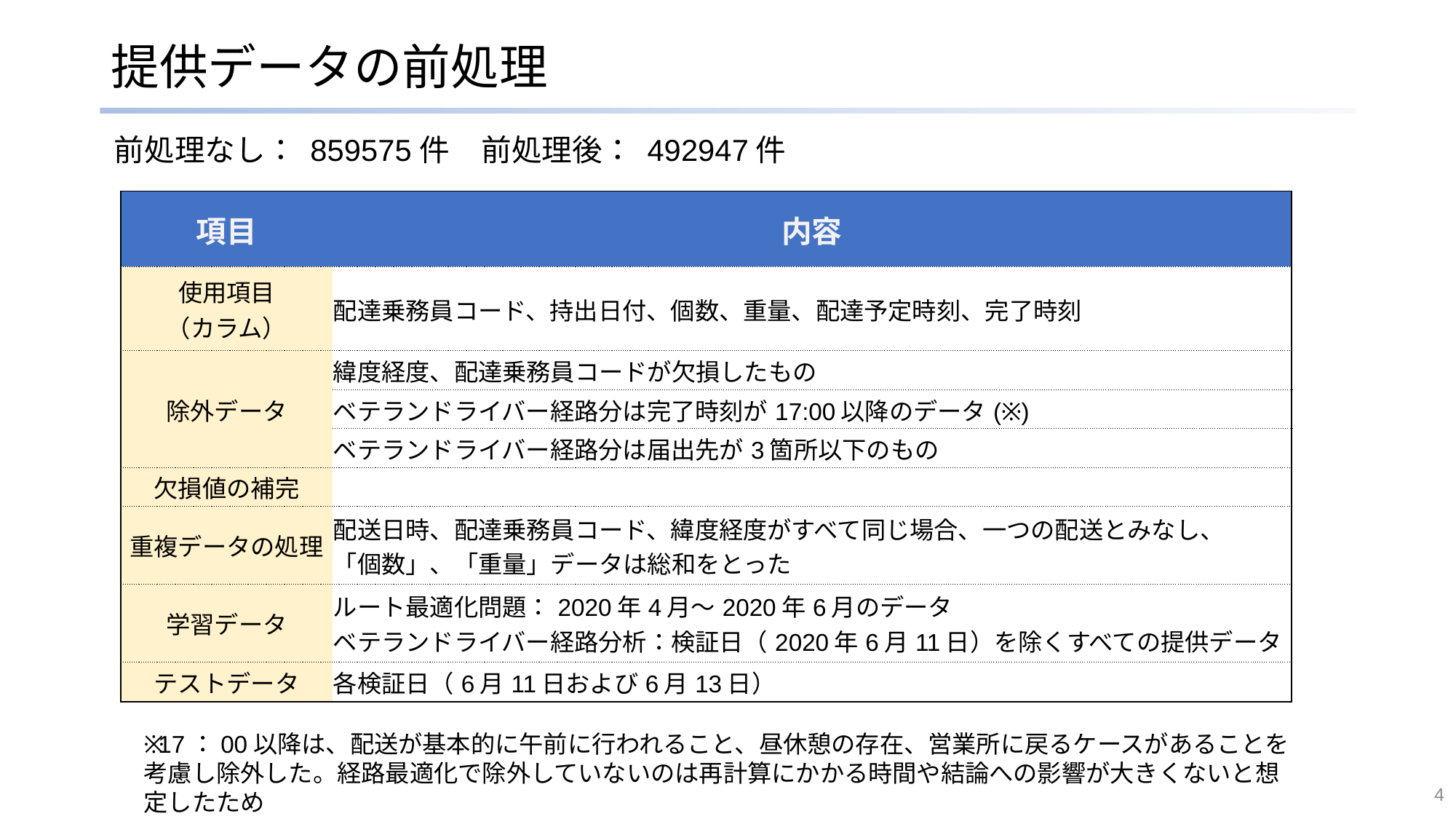

# 提供データの前処理
前処理なし： 859575件
前処理後： 492947件
| 項目 | 内容 |
| --- | --- |
| 使用項目 （カラム） | 配達乗務員コード、持出日付、個数、重量、配達予定時刻、完了時刻 |
| 除外データ | 緯度経度、配達乗務員コードが欠損したもの |
|  | ベテランドライバー経路分は完了時刻が17:00以降のデータ(※) |
|  | ベテランドライバー経路分は届出先が3箇所以下のもの |
| 欠損値の補完 |  |
| 重複データの処理 | 配送日時、配達乗務員コード、緯度経度がすべて同じ場合、一つの配送とみなし、 「個数」、「重量」データは総和をとった |
| 学習データ | ルート最適化問題：2020年4月～2020年6月のデータ ベテランドライバー経路分析：検証日（2020年6月11日）を除くすべての提供データ |
| テストデータ | 各検証日（6月11日および6月13日） |
※17：00以降は、配送が基本的に午前に行われること、昼休憩の存在、営業所に戻るケースがあることを考慮し除外した。経路最適化で除外していないのは再計算にかかる時間や結論への影響が大きくないと想定したため
4